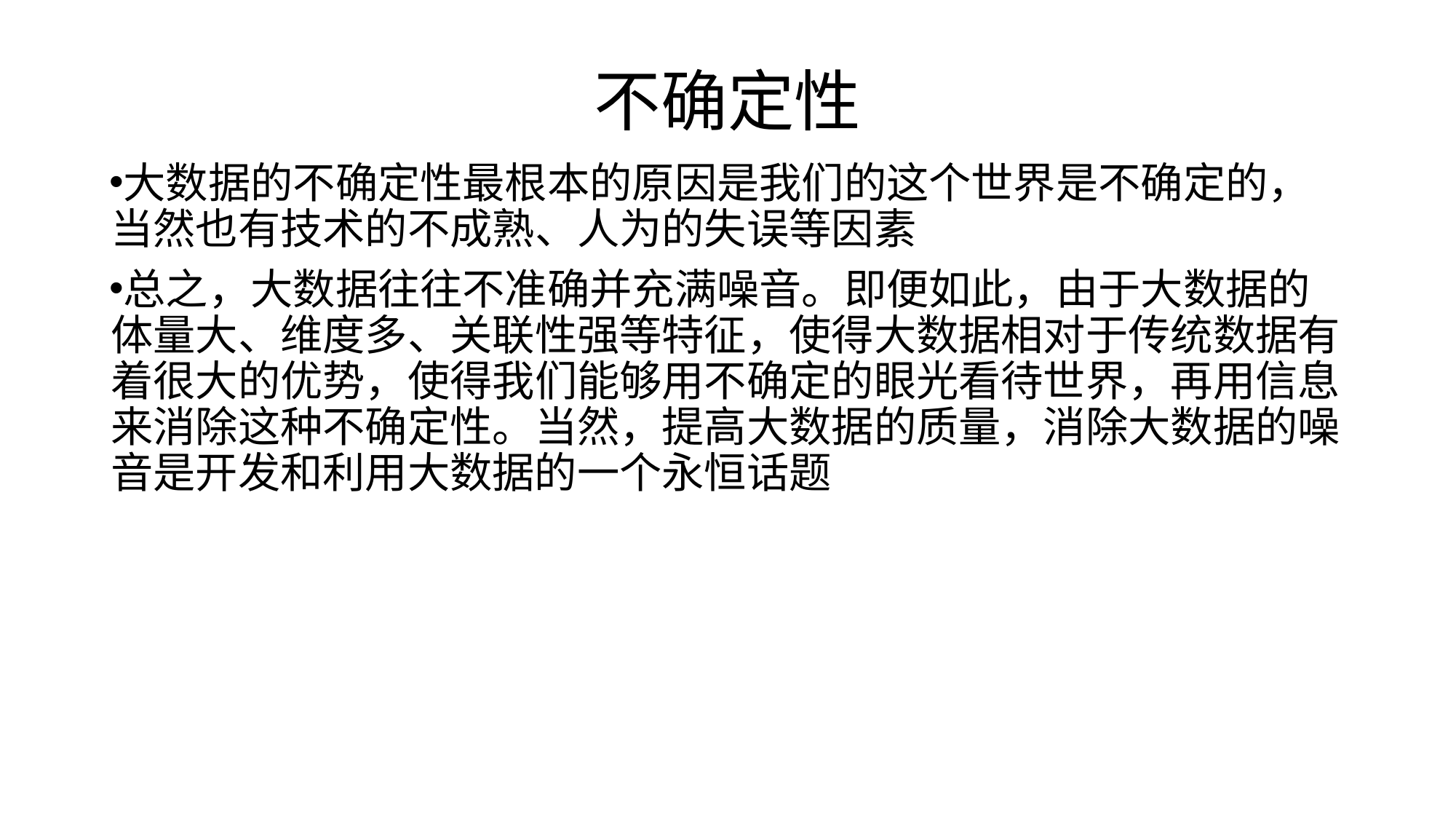

# 不确定性
大数据的不确定性最根本的原因是我们的这个世界是不确定的， 当然也有技术的不成熟、人为的失误等因素
总之，大数据往往不准确并充满噪音。即便如此，由于大数据的 体量大、维度多、关联性强等特征，使得大数据相对于传统数据有 着很大的优势，使得我们能够用不确定的眼光看待世界，再用信息 来消除这种不确定性。当然，提高大数据的质量，消除大数据的噪 音是开发和利用大数据的一个永恒话题